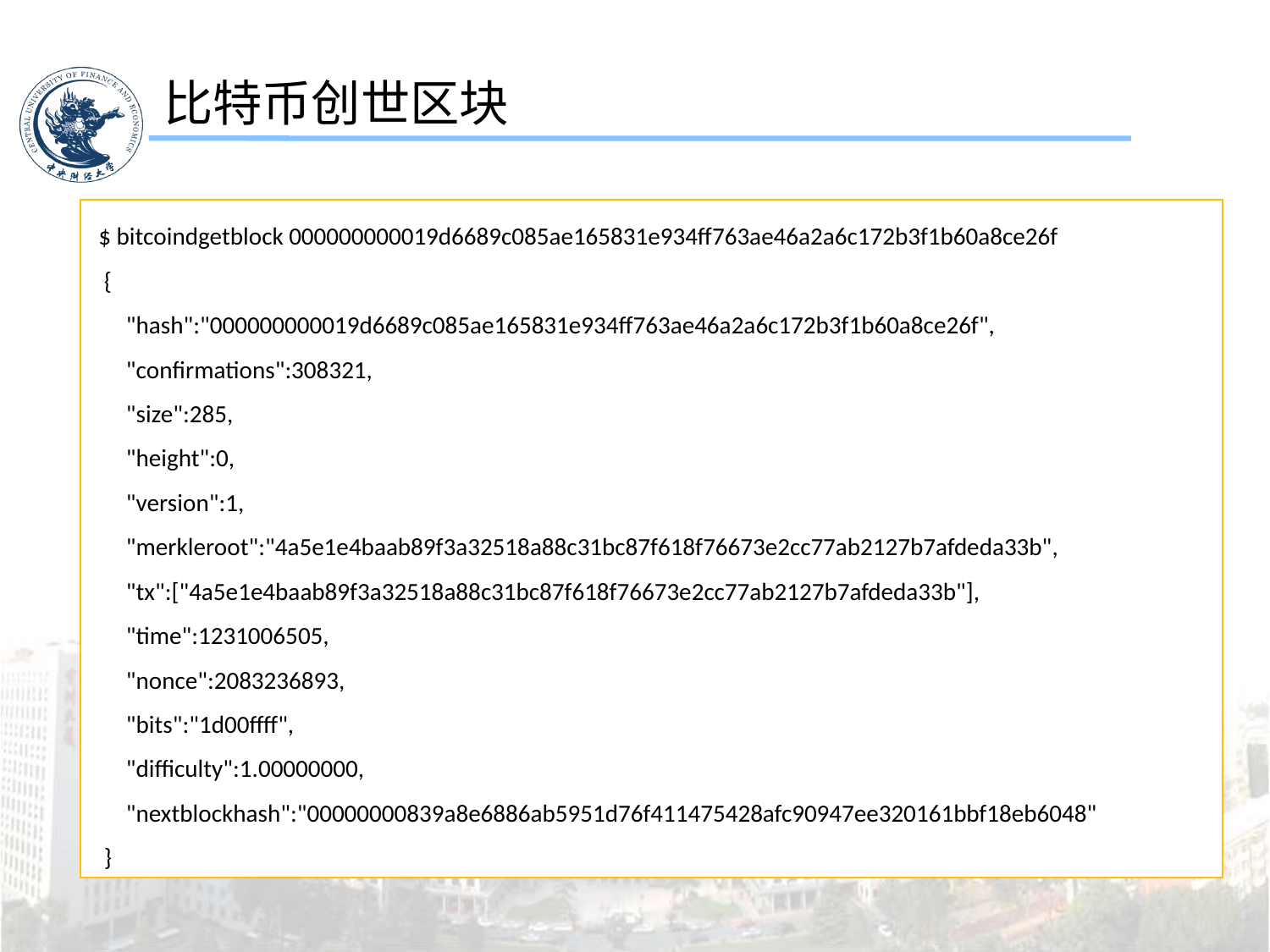

比特币创世区块
 $ bitcoindgetblock 000000000019d6689c085ae165831e934ff763ae46a2a6c172b3f1b60a8ce26f
  {
      "hash":"000000000019d6689c085ae165831e934ff763ae46a2a6c172b3f1b60a8ce26f",
      "confirmations":308321,
      "size":285,
      "height":0,
      "version":1,
      "merkleroot":"4a5e1e4baab89f3a32518a88c31bc87f618f76673e2cc77ab2127b7afdeda33b",
      "tx":["4a5e1e4baab89f3a32518a88c31bc87f618f76673e2cc77ab2127b7afdeda33b"],
      "time":1231006505,
      "nonce":2083236893,
      "bits":"1d00ffff",
      "difficulty":1.00000000,
      "nextblockhash":"00000000839a8e6886ab5951d76f411475428afc90947ee320161bbf18eb6048"
  }